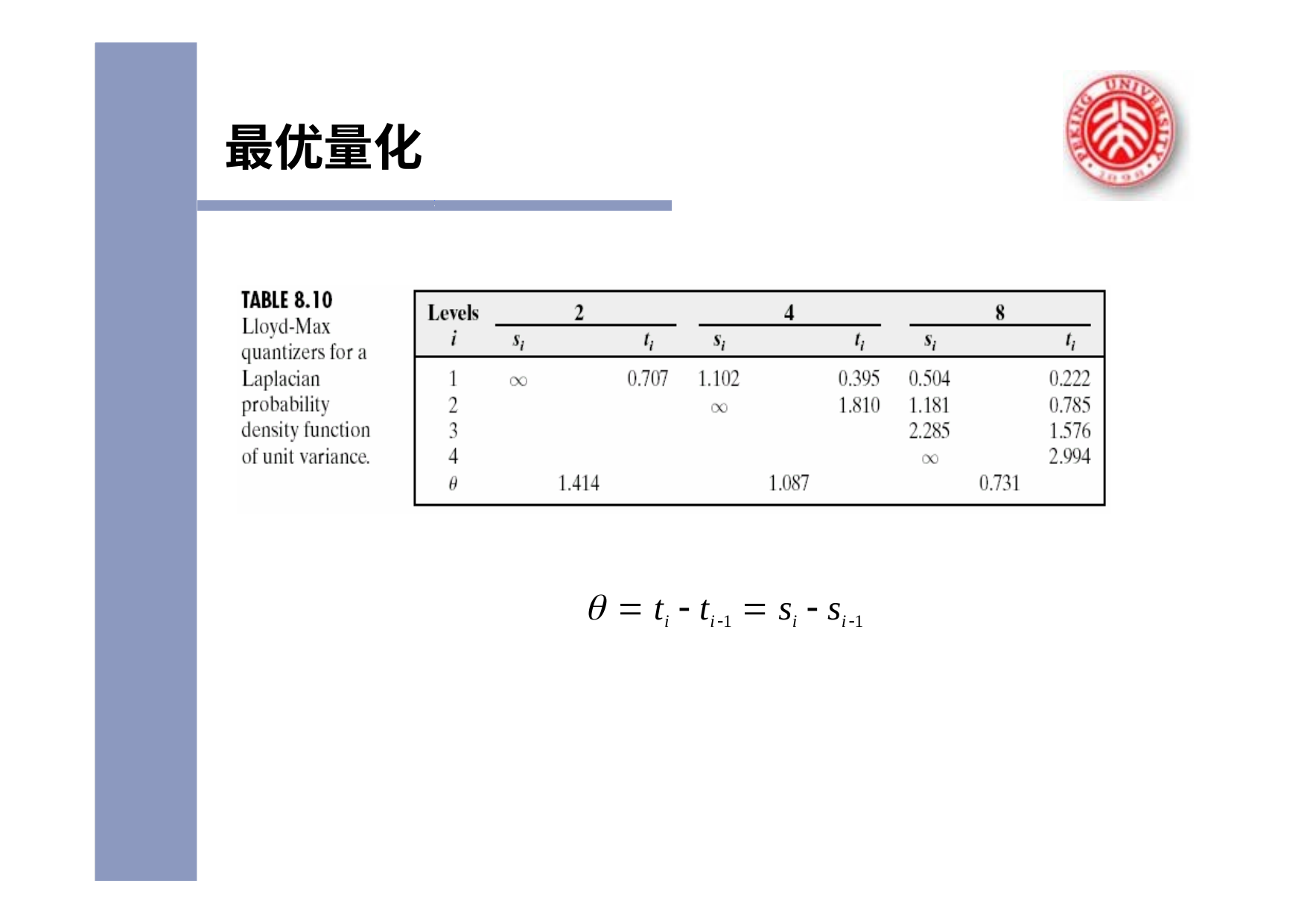

# 最优量化

θ = ti  − ti−1  = si  − si−1